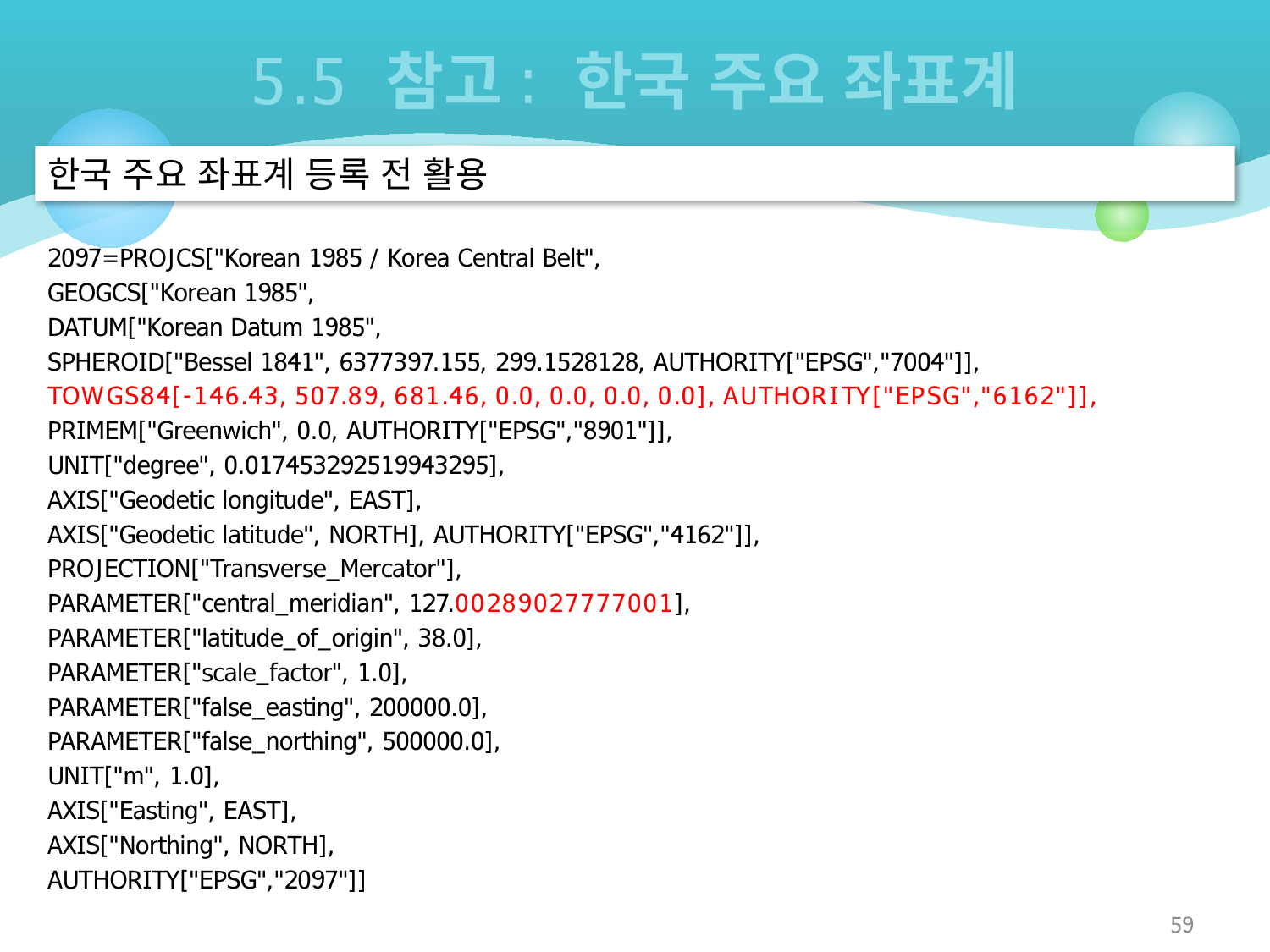

# 5.5 참고: 한국 주요 좌표계
한국 주요 좌표계 등록 전 활용
2097=PROJCS["Korean 1985 / Korea Central Belt",
GEOGCS["Korean 1985",
DATUM["Korean Datum 1985",
SPHEROID["Bessel 1841", 6377397.155, 299.1528128, AUTHORITY["EPSG","7004"]],
TOWGS84[-146.43, 507.89, 681.46, 0.0, 0.0, 0.0, 0.0], AUTHORITY["EPSG","6162"]],
PRIMEM["Greenwich", 0.0, AUTHORITY["EPSG","8901"]],
UNIT["degree", 0.017453292519943295],
AXIS["Geodetic longitude", EAST],
AXIS["Geodetic latitude", NORTH], AUTHORITY["EPSG","4162"]],
PROJECTION["Transverse_Mercator"],
PARAMETER["central_meridian", 127.00289027777001],
PARAMETER["latitude_of_origin", 38.0],
PARAMETER["scale_factor", 1.0],
PARAMETER["false_easting", 200000.0],
PARAMETER["false_northing", 500000.0],
UNIT["m", 1.0],
AXIS["Easting", EAST],
AXIS["Northing", NORTH],
AUTHORITY["EPSG","2097"]]
59